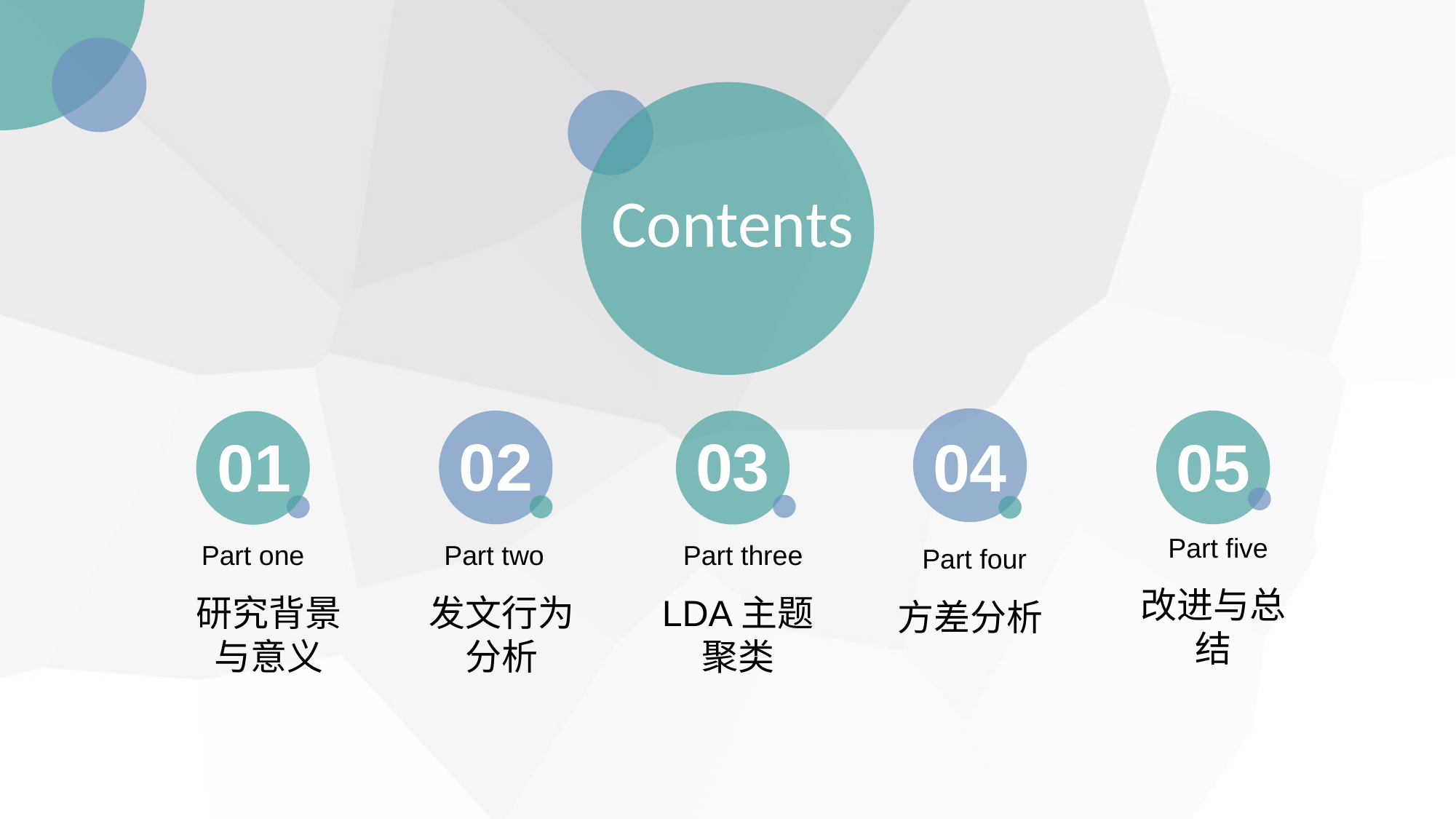

Contents

02
03
01
04
05

Part five
Part three
Part one
Part two
Part four
改进与总结
LDA主题聚类
研究背景与意义
发文行为分析
方差分析